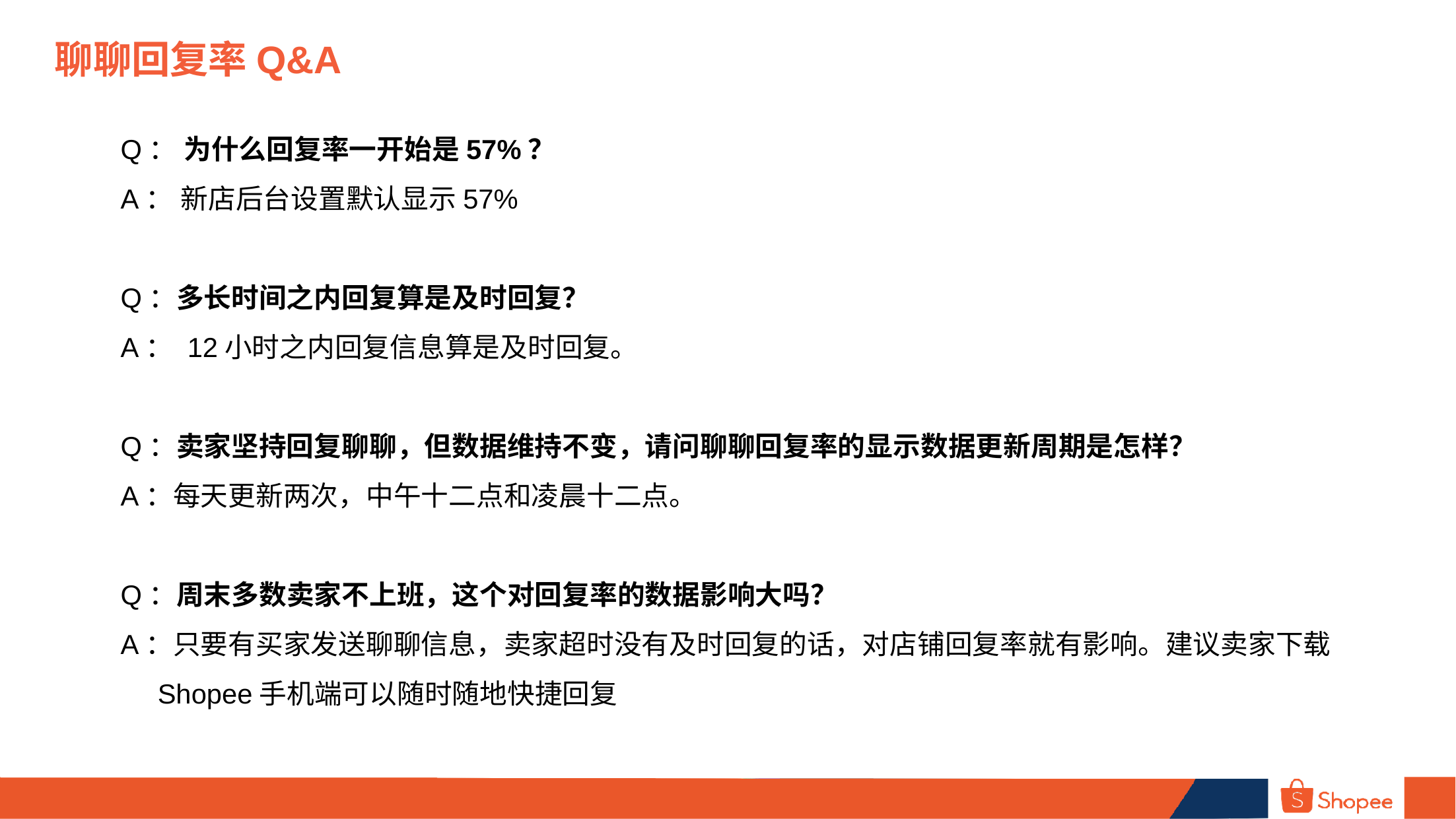

聊聊回复率Q&A
Q： 为什么回复率一开始是57%？
A： 新店后台设置默认显示57%
Q：多长时间之内回复算是及时回复？
A： 12小时之内回复信息算是及时回复。
Q：卖家坚持回复聊聊，但数据维持不变，请问聊聊回复率的显示数据更新周期是怎样？
A：每天更新两次，中午十二点和凌晨十二点。
Q：周末多数卖家不上班，这个对回复率的数据影响大吗？
A：只要有买家发送聊聊信息，卖家超时没有及时回复的话，对店铺回复率就有影响。建议卖家下载       Shopee手机端可以随时随地快捷回复